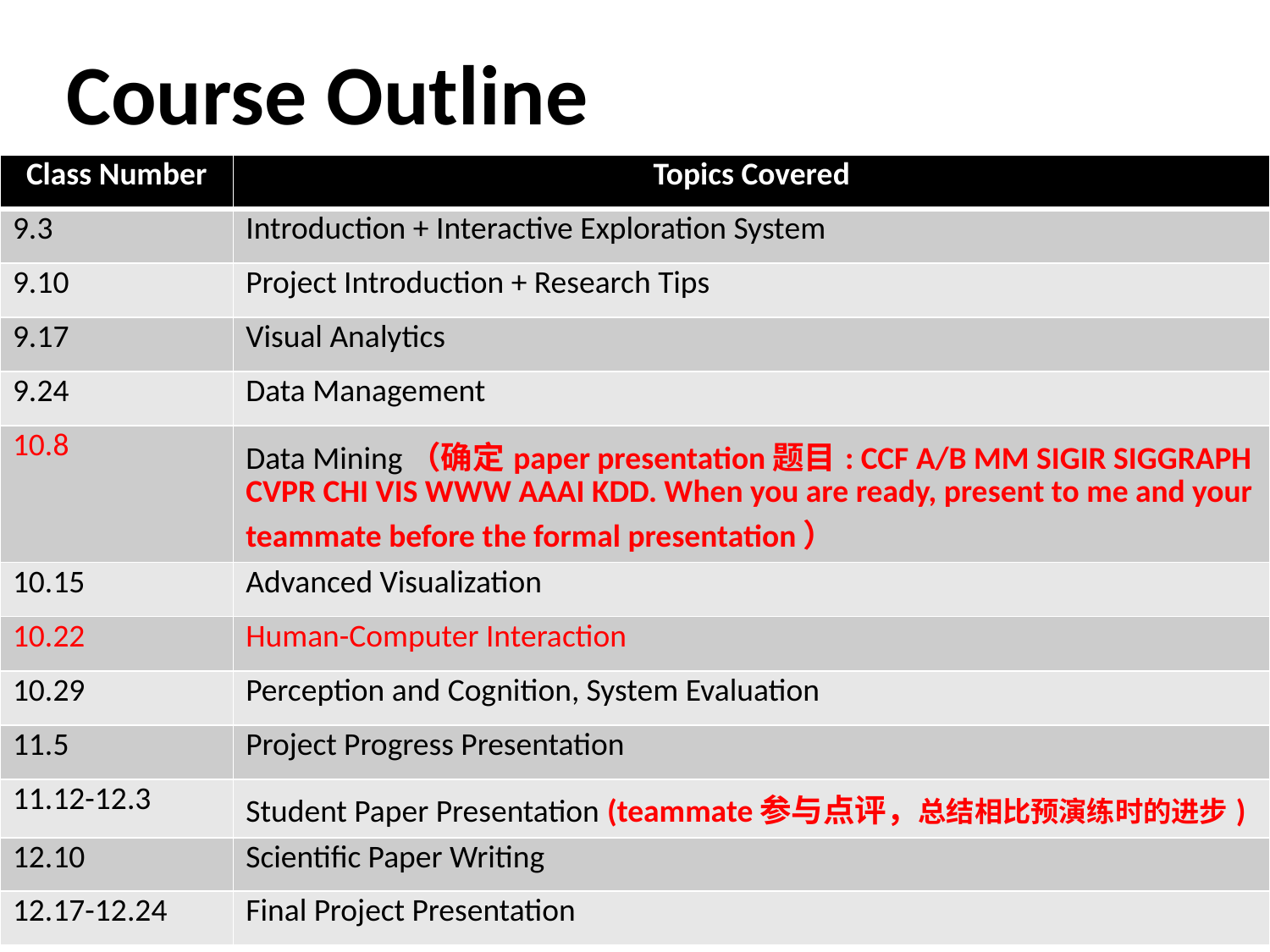

Course Outline
| Class Number | Topics Covered |
| --- | --- |
| 9.3 | Introduction + Interactive Exploration System |
| 9.10 | Project Introduction + Research Tips |
| 9.17 | Visual Analytics |
| 9.24 | Data Management |
| 10.8 | Data Mining（确定paper presentation题目: CCF A/B MM SIGIR SIGGRAPH CVPR CHI VIS WWW AAAI KDD. When you are ready, present to me and your teammate before the formal presentation） |
| 10.15 | Advanced Visualization |
| 10.22 | Human-Computer Interaction |
| 10.29 | Perception and Cognition, System Evaluation |
| 11.5 | Project Progress Presentation |
| 11.12-12.3 | Student Paper Presentation (teammate参与点评，总结相比预演练时的进步) |
| 12.10 | Scientific Paper Writing |
| 12.17-12.24 | Final Project Presentation |